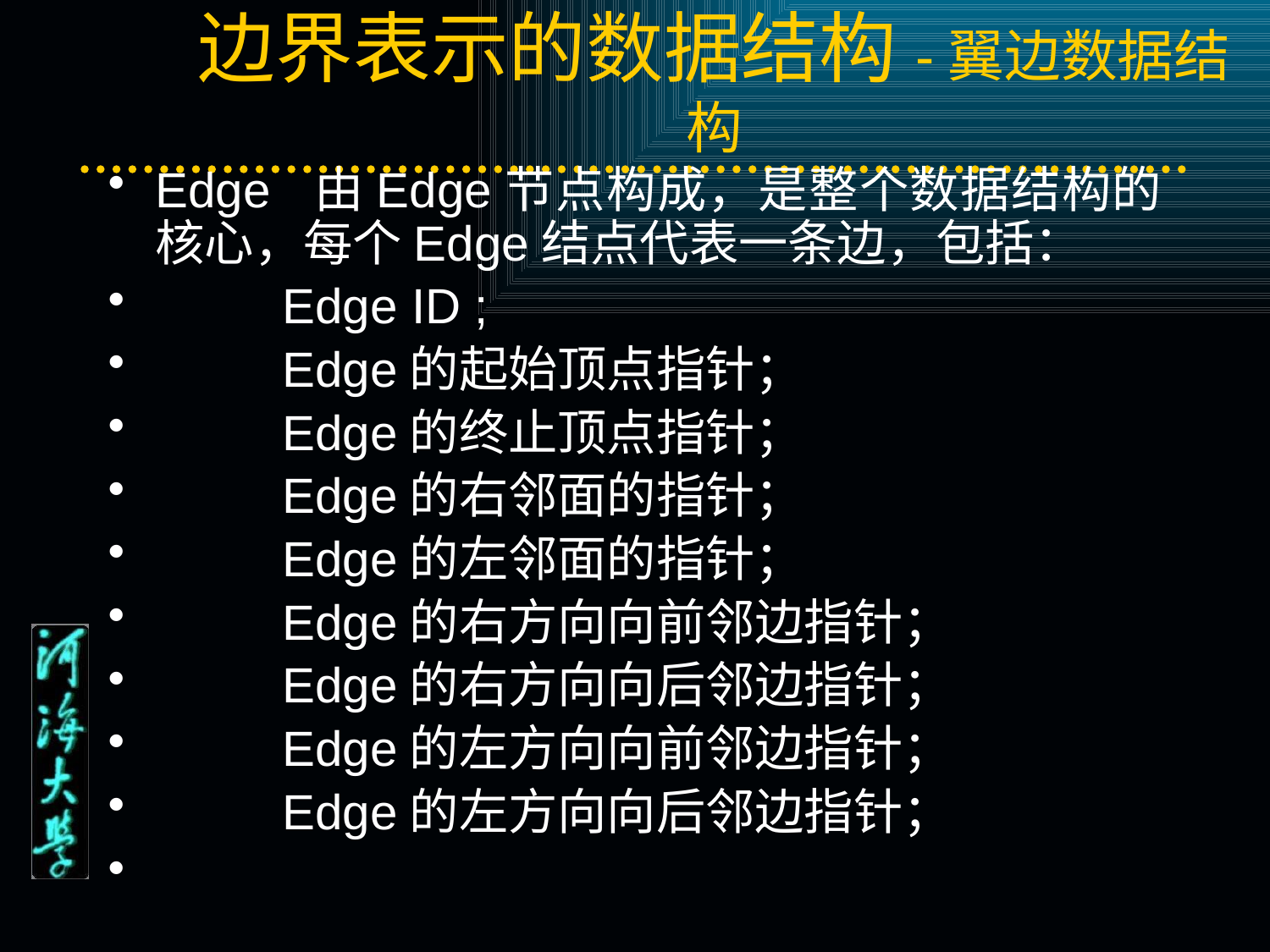

# 边界表示的数据结构-翼边数据结构
Edge  由Edge节点构成，是整个数据结构的核心，每个Edge结点代表一条边，包括：
	Edge ID ;
	Edge的起始顶点指针；
	Edge的终止顶点指针；
	Edge的右邻面的指针；
	Edge的左邻面的指针；
	Edge的右方向向前邻边指针；
	Edge的右方向向后邻边指针；
	Edge的左方向向前邻边指针；
	Edge的左方向向后邻边指针；

71